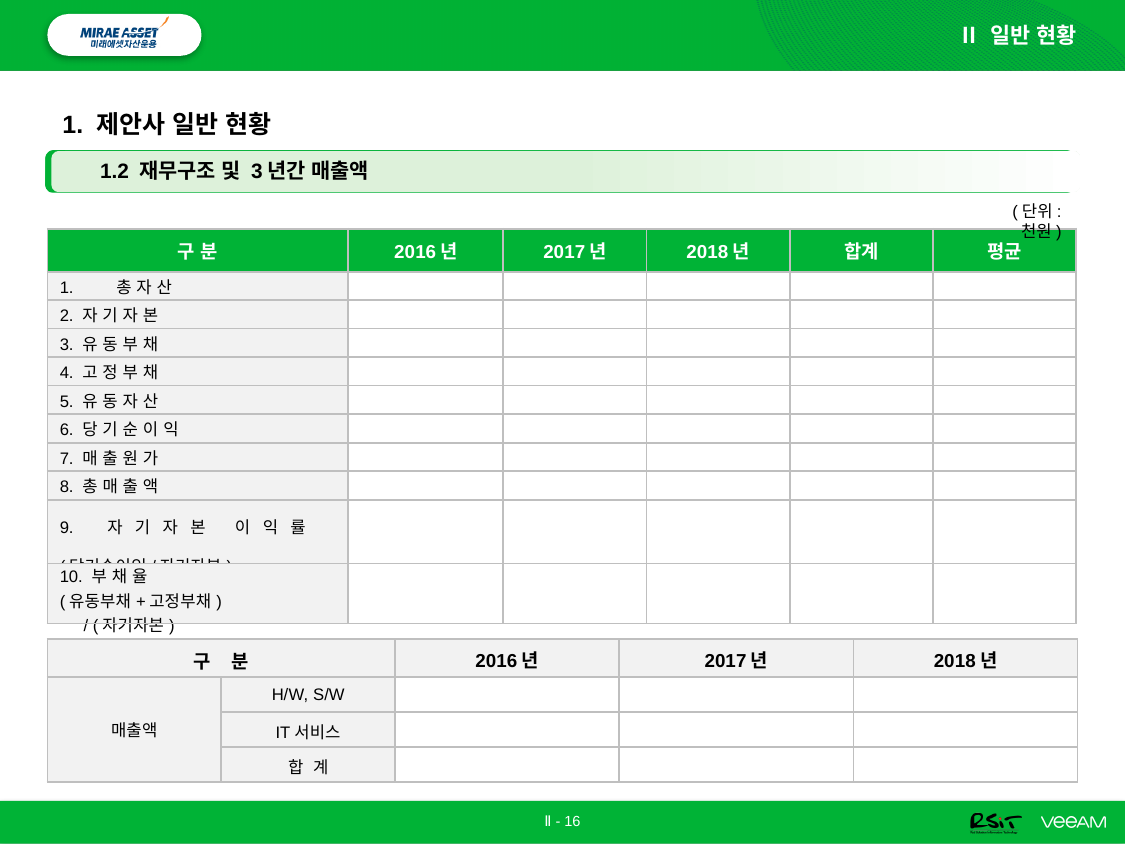

Ⅱ 일반 현황
# 1. 제안사 일반 현황

1.2 재무구조 및 3년간 매출액
(단위: 천원)
| 구 분 | 2016년 | 2017년 | 2018년 | 합계 | 평균 |
| --- | --- | --- | --- | --- | --- |
| 총 자 산 |  |  |  |  |  |
| 2. 자 기 자 본 |  |  |  |  |  |
| 3. 유 동 부 채 |  |  |  |  |  |
| 4. 고 정 부 채 |  |  |  |  |  |
| 5. 유 동 자 산 |  |  |  |  |  |
| 6. 당 기 순 이 익 |  |  |  |  |  |
| 7. 매 출 원 가 |  |  |  |  |  |
| 8. 총 매 출 액 |  |  |  |  |  |
| 9. 자기자본 이익률 (당기순이익/자기자본) |  |  |  |  |  |
| 10. 부 채 율 (유동부채+고정부채)      / (자기자본) |  |  |  |  |  |
| 구 분 |  | 2016년 | 2017년 | 2018년 |
| --- | --- | --- | --- | --- |
| 매출액 | H/W, S/W |  |  |  |
|  | IT서비스 |  |  |  |
|  | 합 계 |  |  |  |